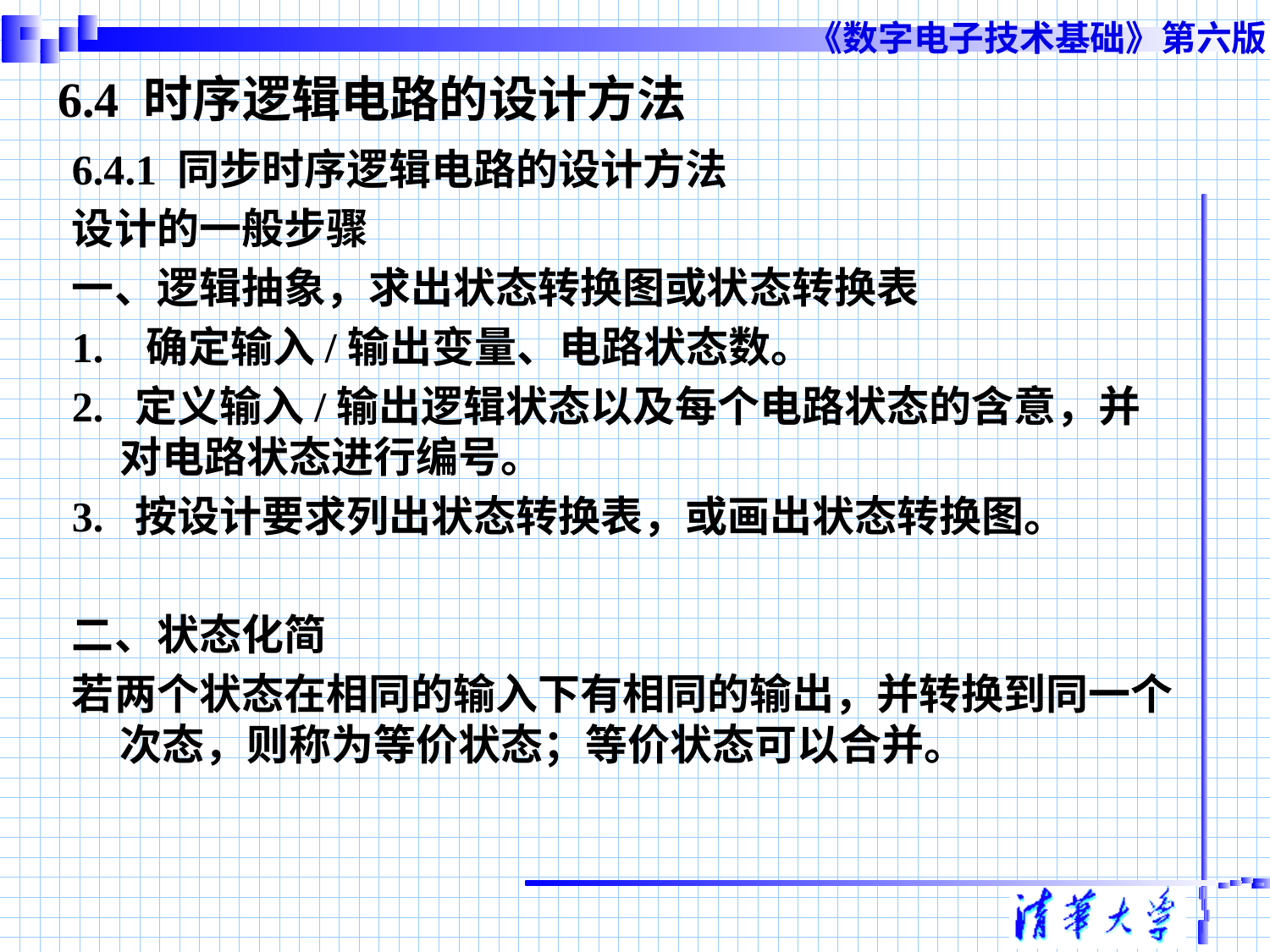

# 6.4 时序逻辑电路的设计方法
6.4.1 同步时序逻辑电路的设计方法
设计的一般步骤
一、逻辑抽象，求出状态转换图或状态转换表
1.   确定输入/输出变量、电路状态数。
2.  定义输入/输出逻辑状态以及每个电路状态的含意，并对电路状态进行编号。
3.  按设计要求列出状态转换表，或画出状态转换图。

二、状态化简
若两个状态在相同的输入下有相同的输出，并转换到同一个次态，则称为等价状态；等价状态可以合并。